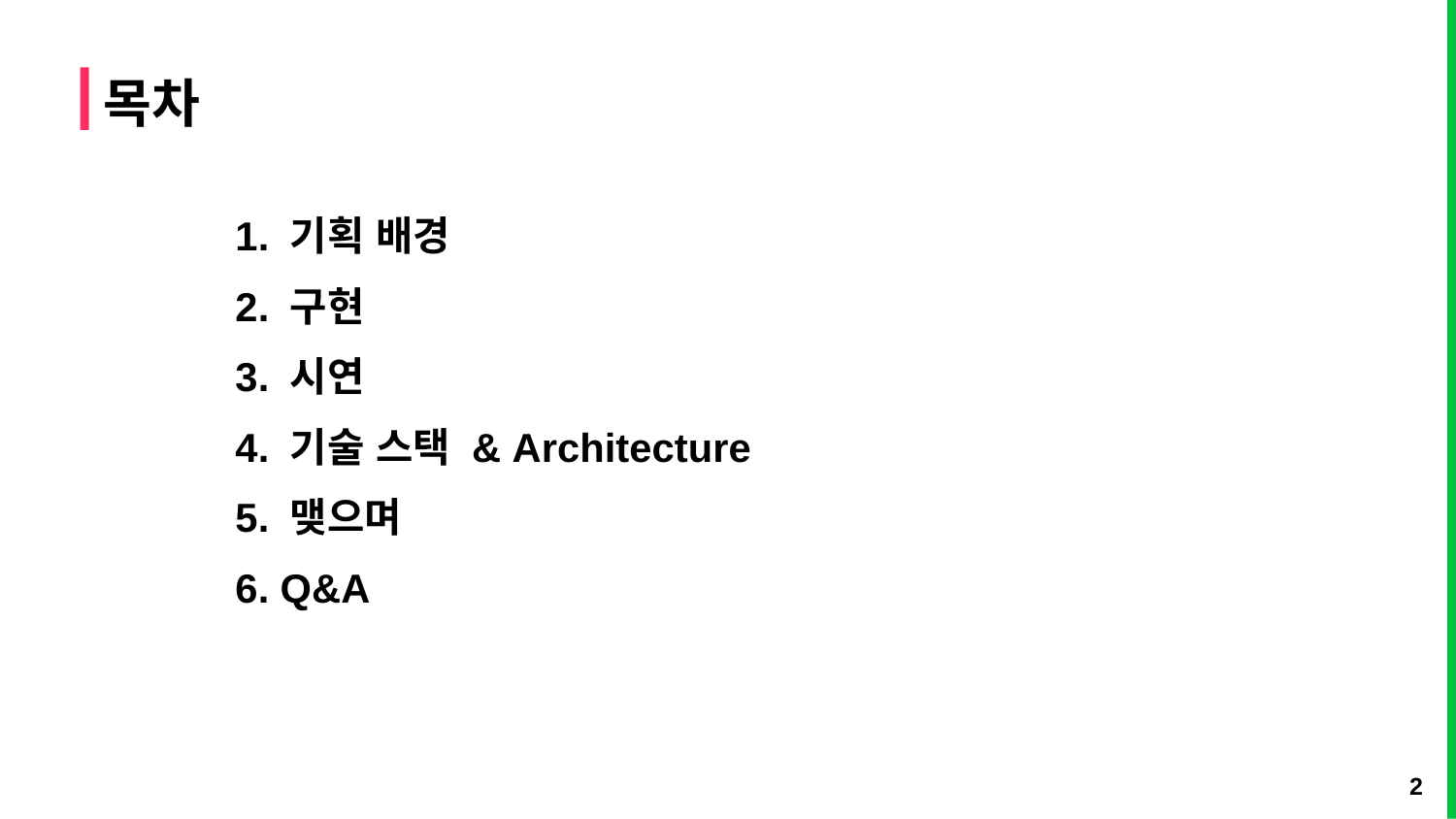

# 목차
1. 기획 배경
2. 구현
3. 시연
4. 기술 스택 & Architecture
5. 맺으며
6. Q&A

2